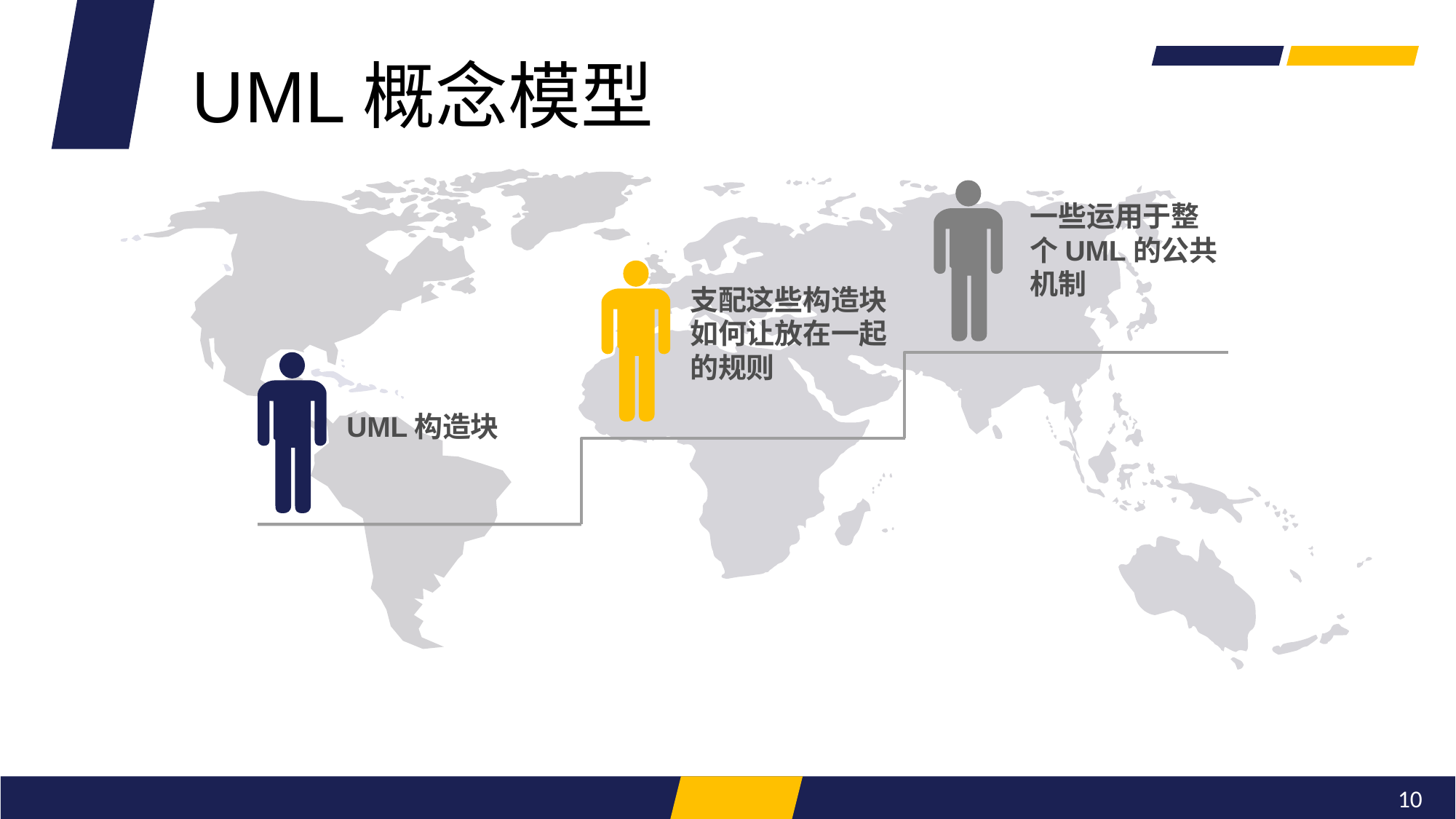

UML概念模型

一些运用于整
个UML的公共
机制

支配这些构造块
如何让放在一起
的规则

UML构造块
10